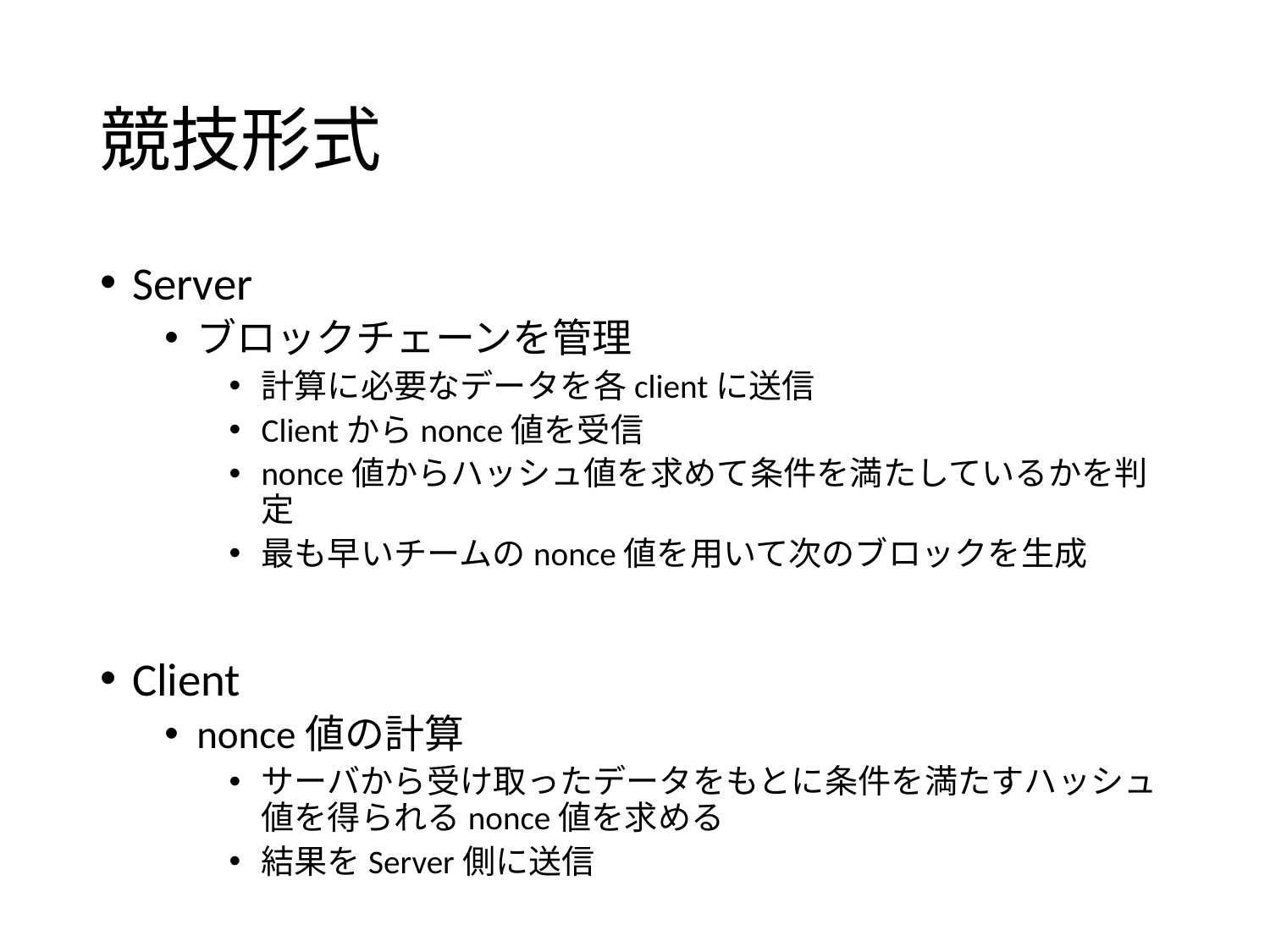

# 競技形式
Server
ブロックチェーンを管理
計算に必要なデータを各clientに送信
Clientからnonce値を受信
nonce値からハッシュ値を求めて条件を満たしているかを判定
最も早いチームのnonce値を用いて次のブロックを生成

Client
nonce値の計算
サーバから受け取ったデータをもとに条件を満たすハッシュ値を得られるnonce値を求める
結果をServer側に送信